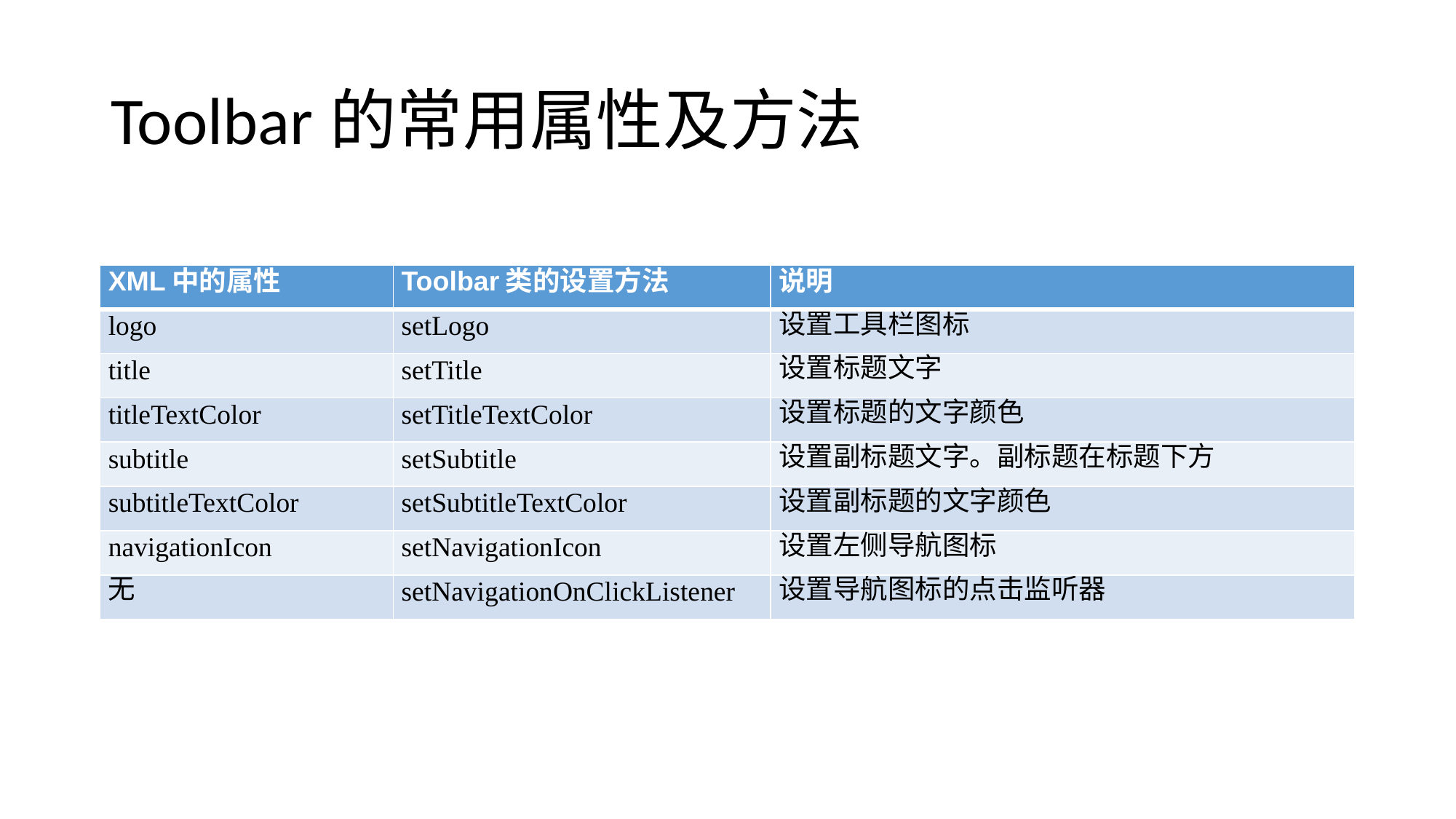

# Toolbar的常用属性及方法
| XML中的属性 | Toolbar类的设置方法 | 说明 |
| --- | --- | --- |
| logo | setLogo | 设置工具栏图标 |
| title | setTitle | 设置标题文字 |
| titleTextColor | setTitleTextColor | 设置标题的文字颜色 |
| subtitle | setSubtitle | 设置副标题文字。副标题在标题下方 |
| subtitleTextColor | setSubtitleTextColor | 设置副标题的文字颜色 |
| navigationIcon | setNavigationIcon | 设置左侧导航图标 |
| 无 | setNavigationOnClickListener | 设置导航图标的点击监听器 |